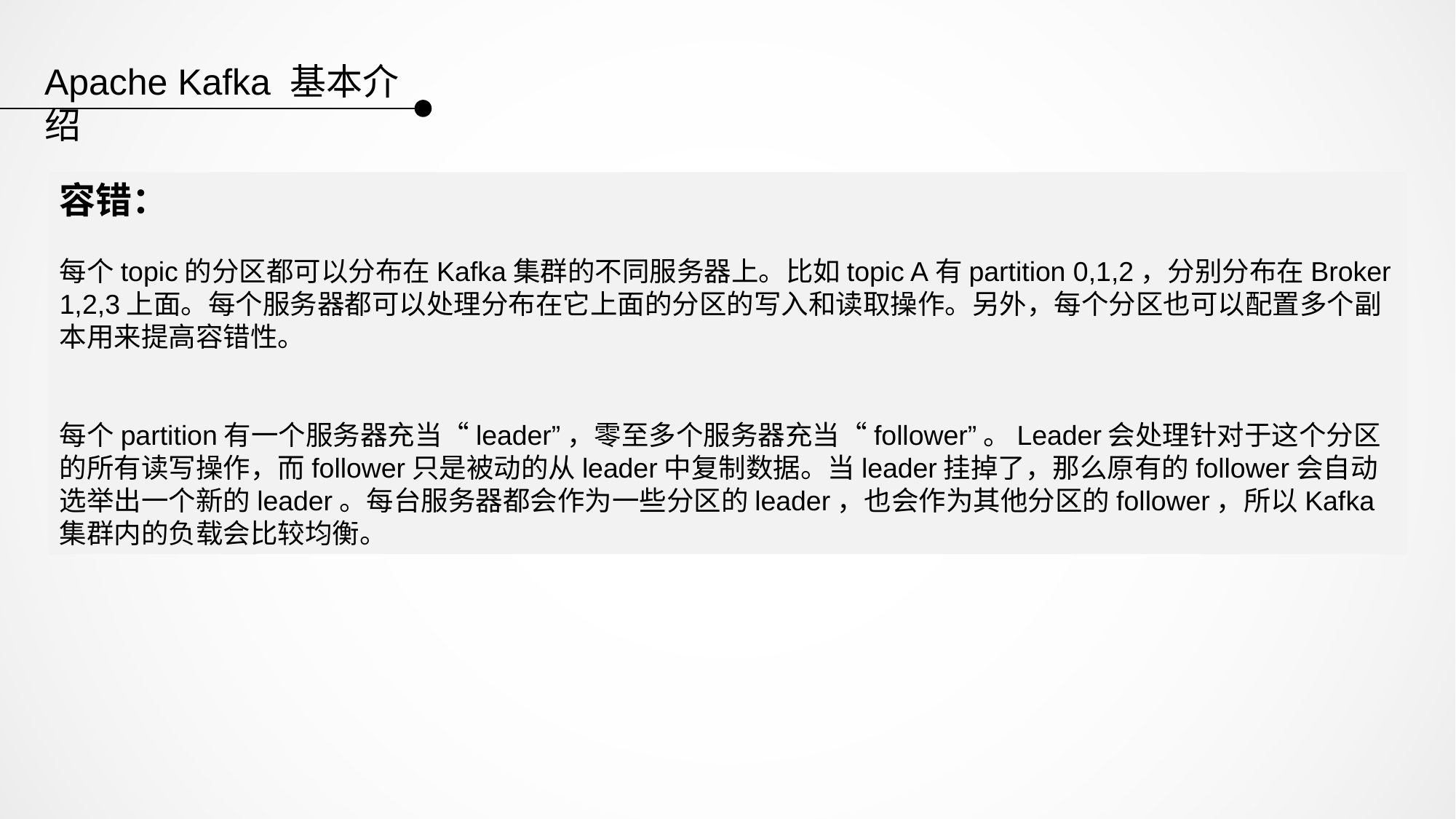

Apache Kafka 基本介绍

容错：

每个topic的分区都可以分布在Kafka集群的不同服务器上。比如topic A有partition 0,1,2，分别分布在Broker 1,2,3上面。每个服务器都可以处理分布在它上面的分区的写入和读取操作。另外，每个分区也可以配置多个副本用来提高容错性。
每个partition有一个服务器充当“leader”，零至多个服务器充当“follower”。Leader会处理针对于这个分区的所有读写操作，而follower只是被动的从leader中复制数据。当leader挂掉了，那么原有的follower会自动选举出一个新的leader。每台服务器都会作为一些分区的leader，也会作为其他分区的follower，所以Kafka集群内的负载会比较均衡。